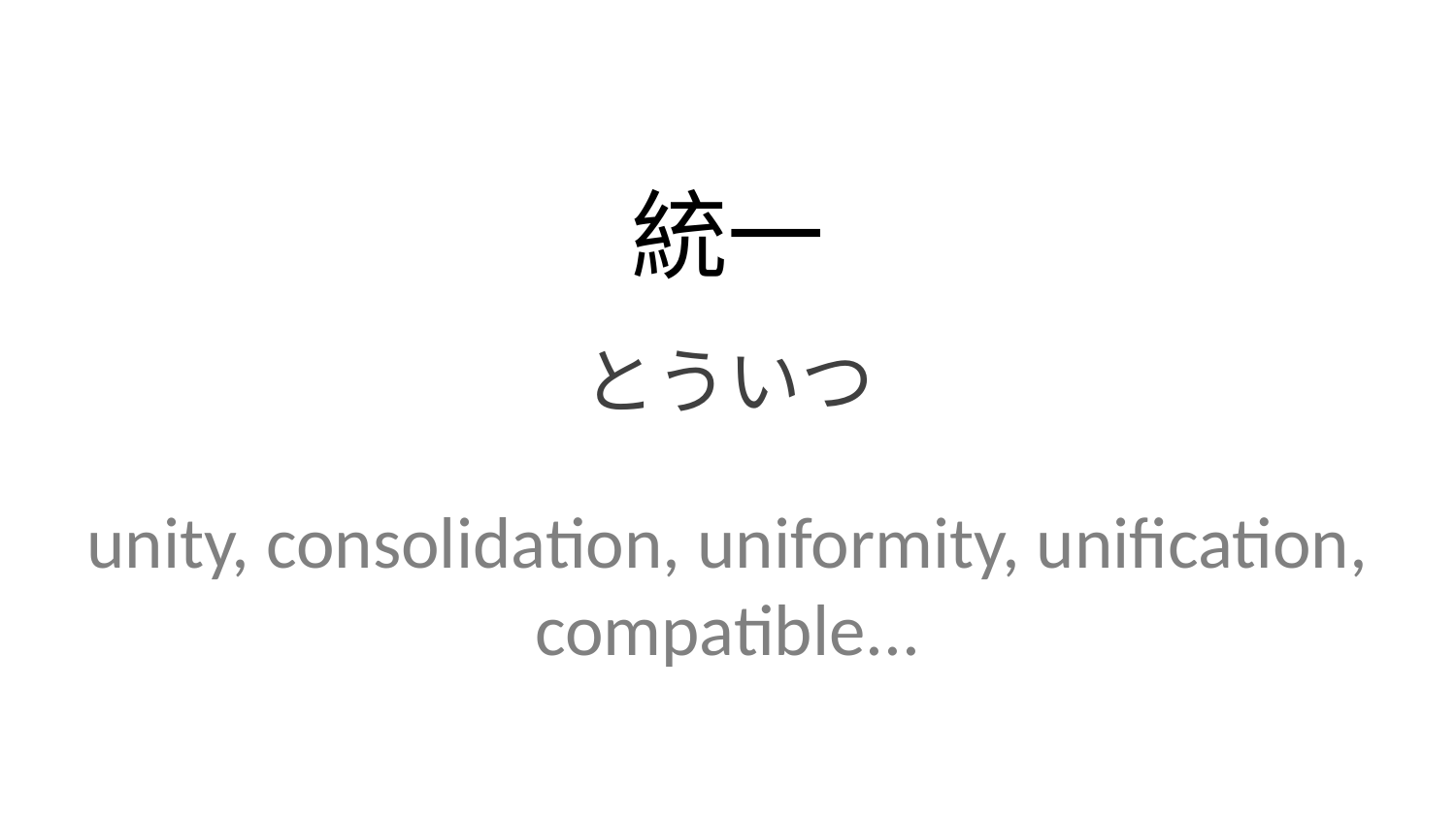

統一

とういつ
unity, consolidation, uniformity, unification, compatible...